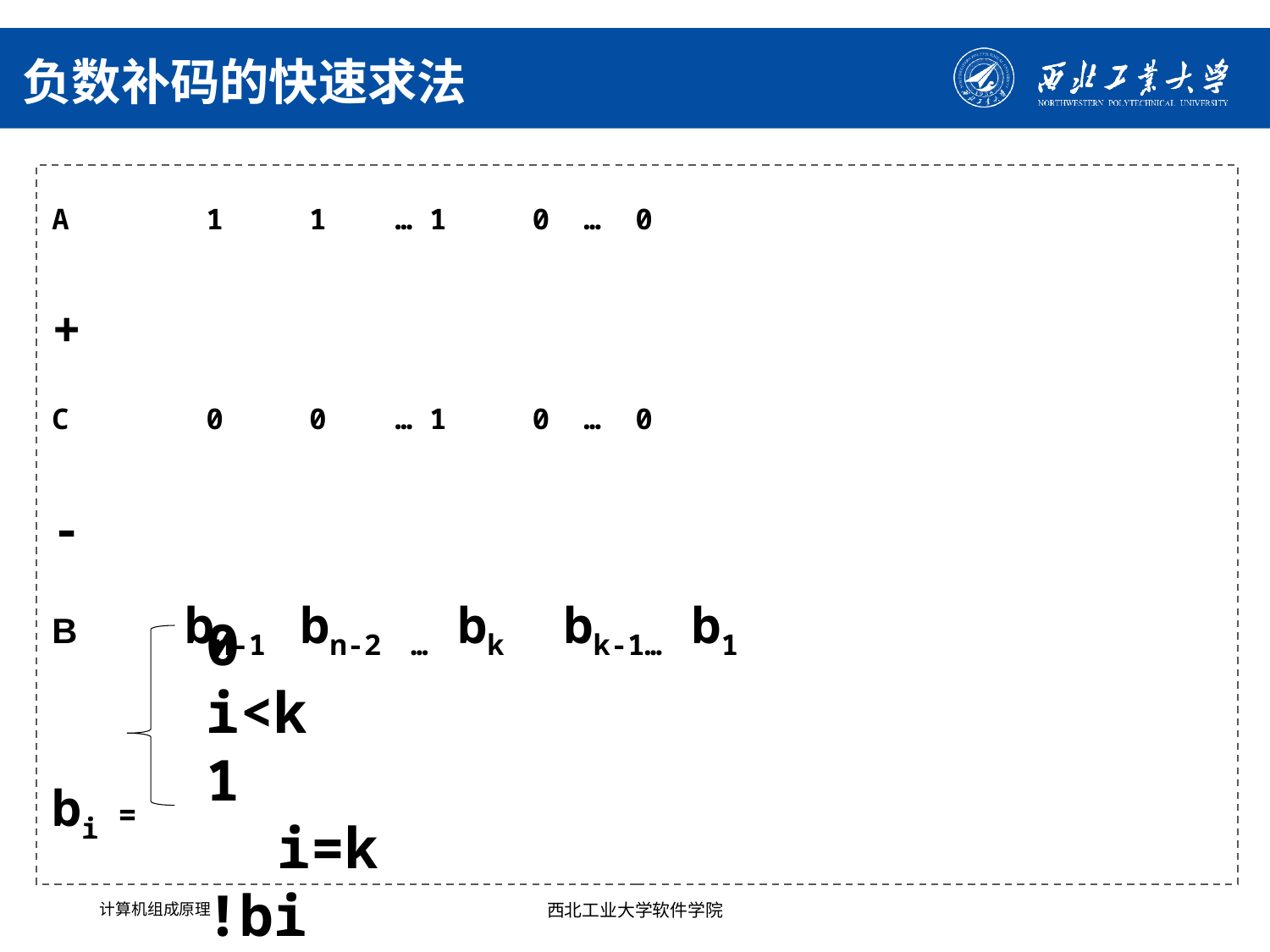

# 负数补码的快速求法
A        1     1    … 1     0  …  0
+
C        0     0    … 1     0  …  0
-
B           bn-1  bn-2 … bk  bk-1… b1

bi =

0   i<k
  i=k
!bi i>k

计算机组成原理
西北工业大学软件学院